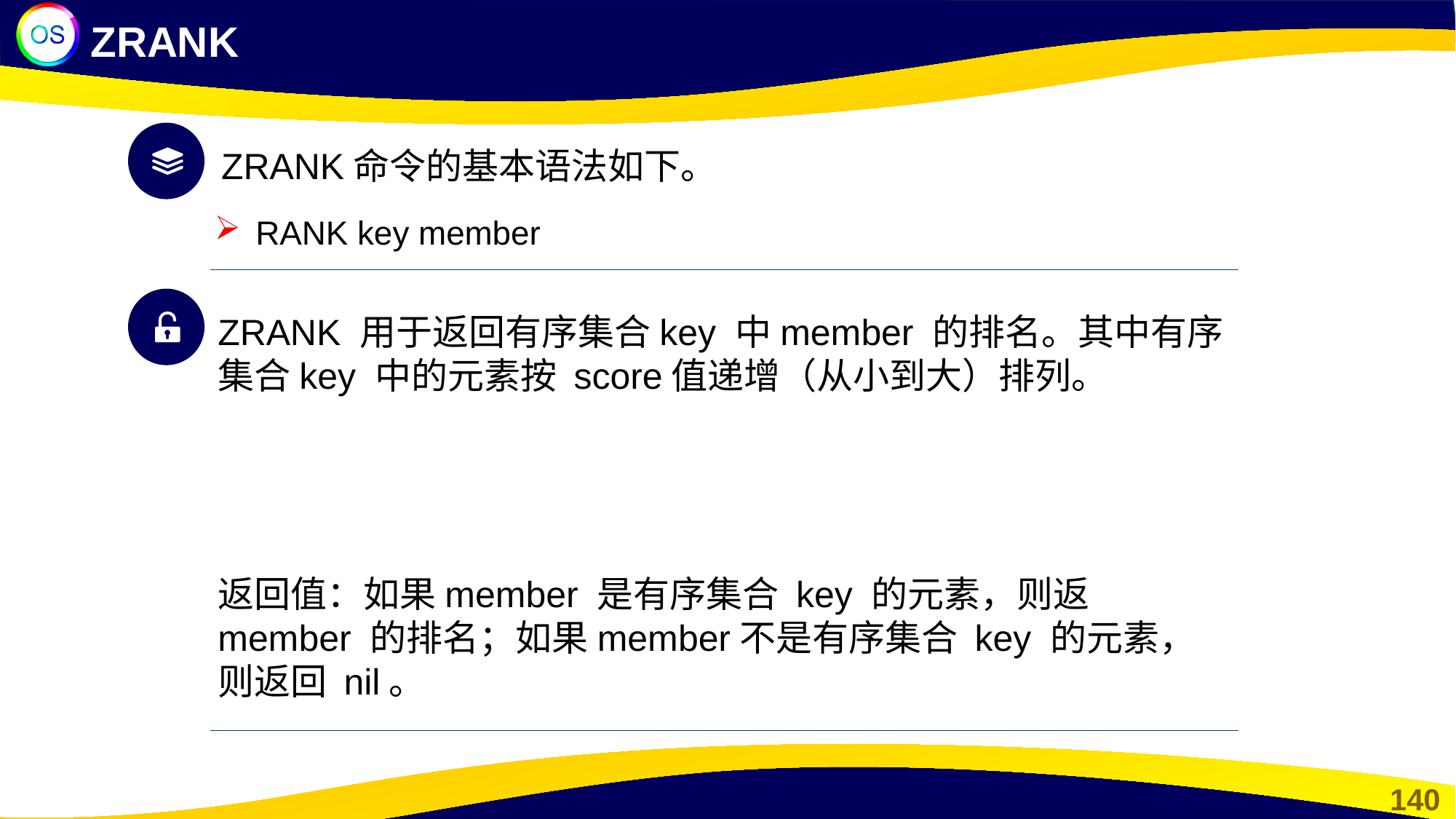

ZRANK

ZRANK命令的基本语法如下。

RANK key member

ZRANK 用于返回有序集合key 中member 的排名。其中有序集合key 中的元素按 score值递增（从小到大）排列。

返回值：如果member 是有序集合 key 的元素，则返member 的排名；如果member不是有序集合 key 的元素，则返回 nil。